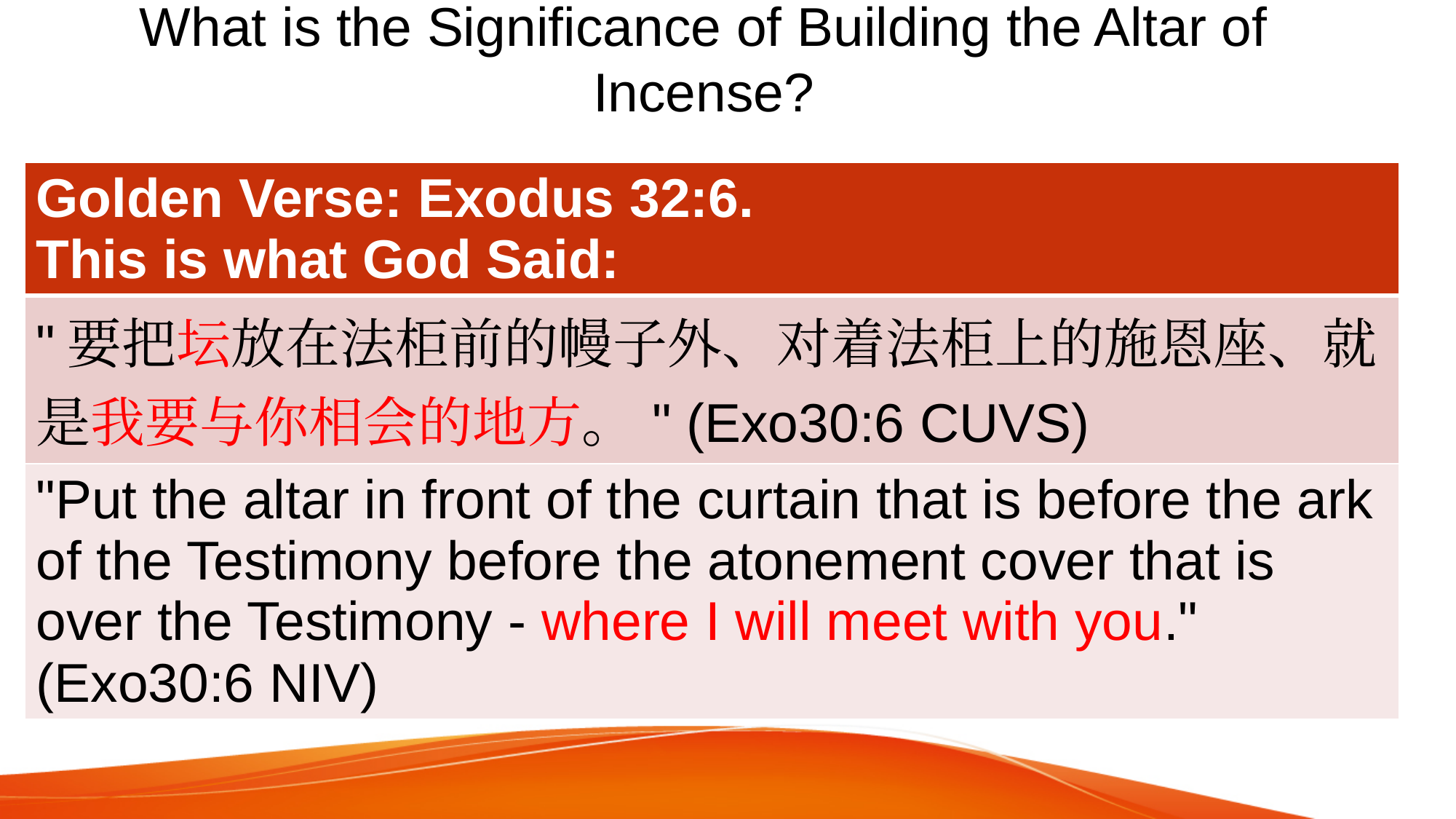

# What is the Significance of Building the Altar of Incense?
| Golden Verse: Exodus 32:6. This is what God Said: |
| --- |
| "要把坛放在法柜前的幔子外、对着法柜上的施恩座、就是我要与你相会的地方。" (Exo30:6 CUVS) |
| "Put the altar in front of the curtain that is before the ark of the Testimony before the atonement cover that is over the Testimony - where I will meet with you." (Exo30:6 NIV) |